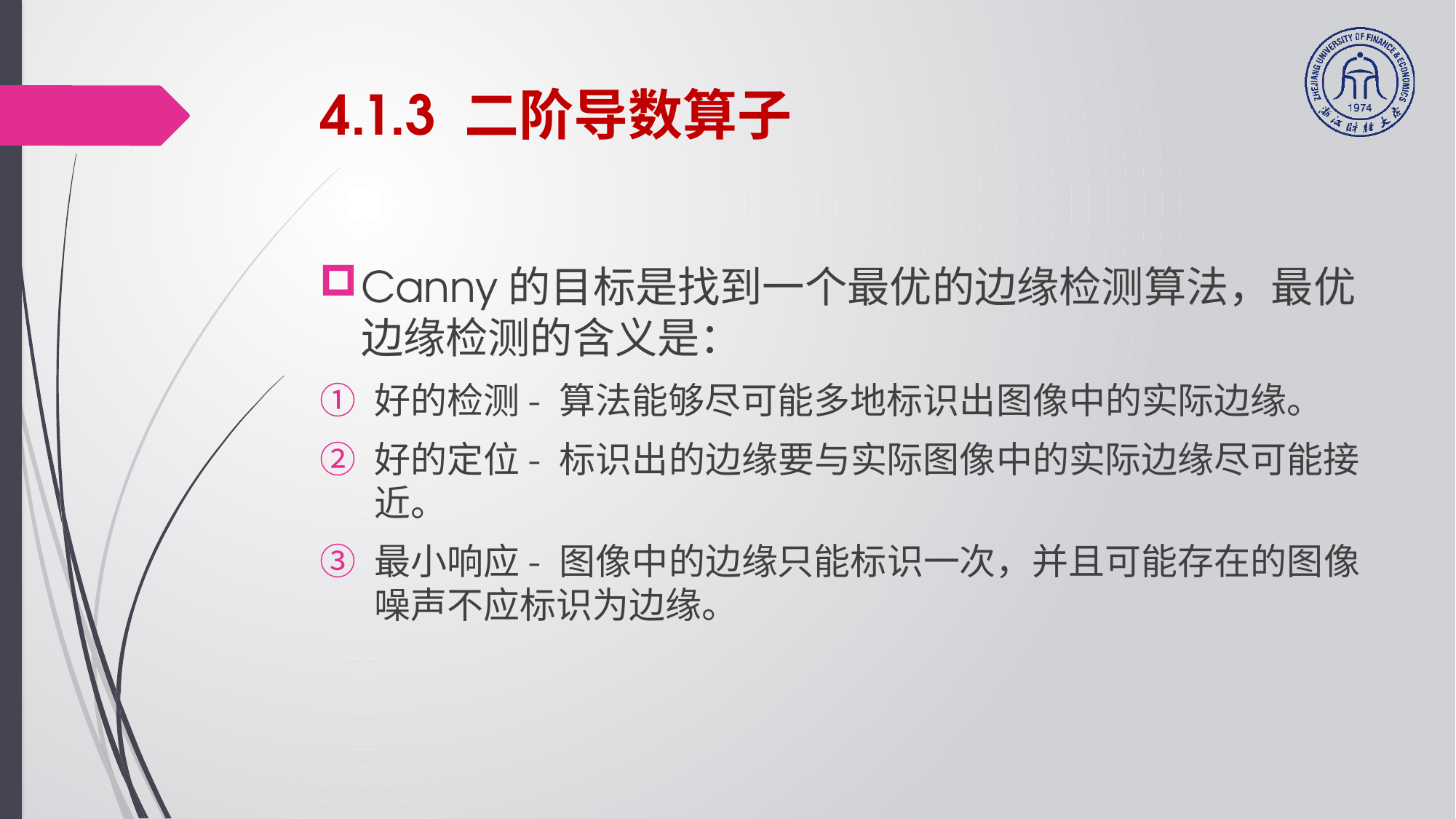

# 4.1.3 二阶导数算子
Canny的目标是找到一个最优的边缘检测算法，最优边缘检测的含义是：
好的检测- 算法能够尽可能多地标识出图像中的实际边缘。
好的定位- 标识出的边缘要与实际图像中的实际边缘尽可能接近。
最小响应- 图像中的边缘只能标识一次，并且可能存在的图像噪声不应标识为边缘。